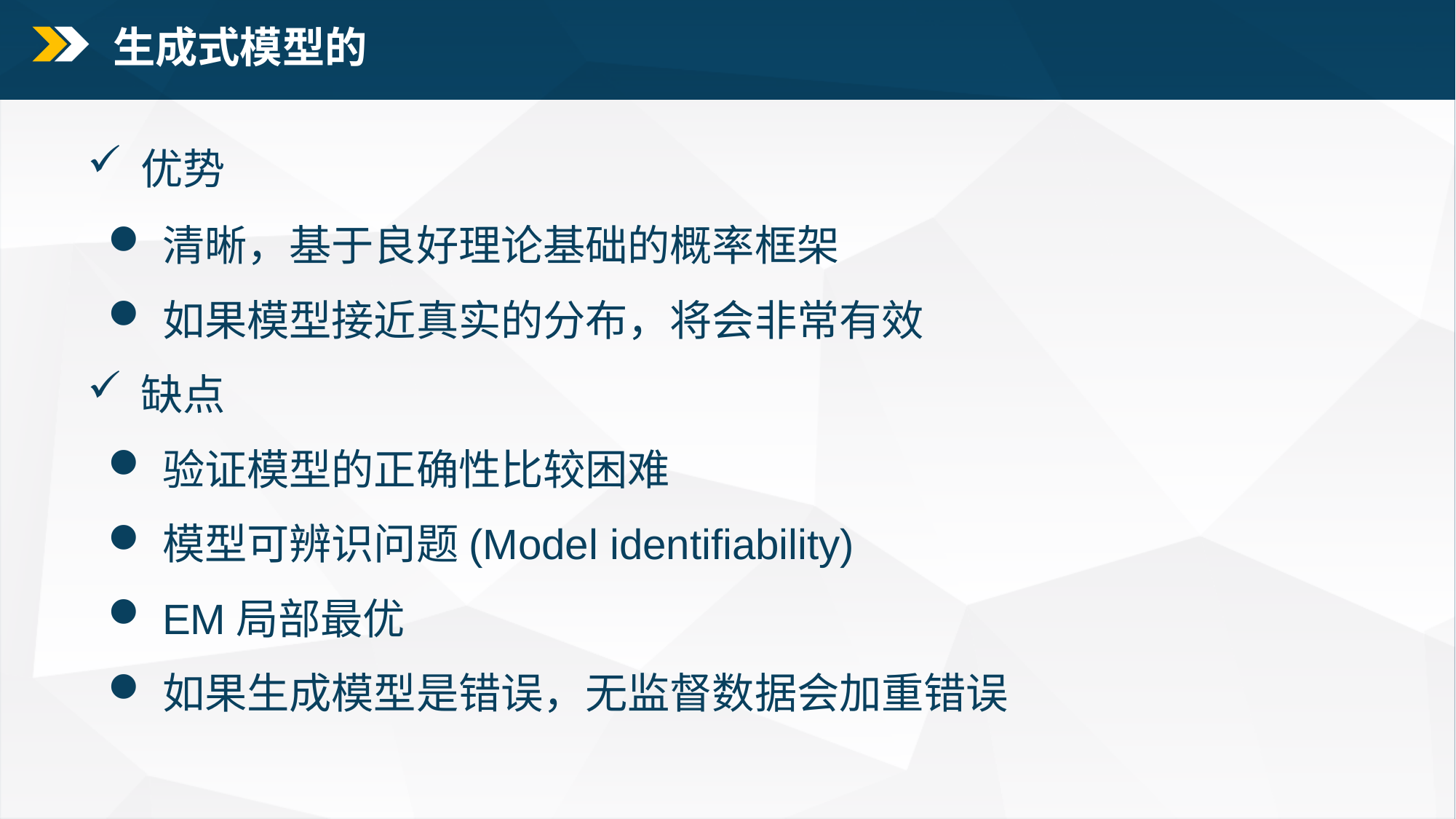

生成式模型的
优势
清晰，基于良好理论基础的概率框架
如果模型接近真实的分布，将会非常有效
缺点
验证模型的正确性比较困难
模型可辨识问题(Model identifiability)
EM局部最优
如果生成模型是错误，无监督数据会加重错误